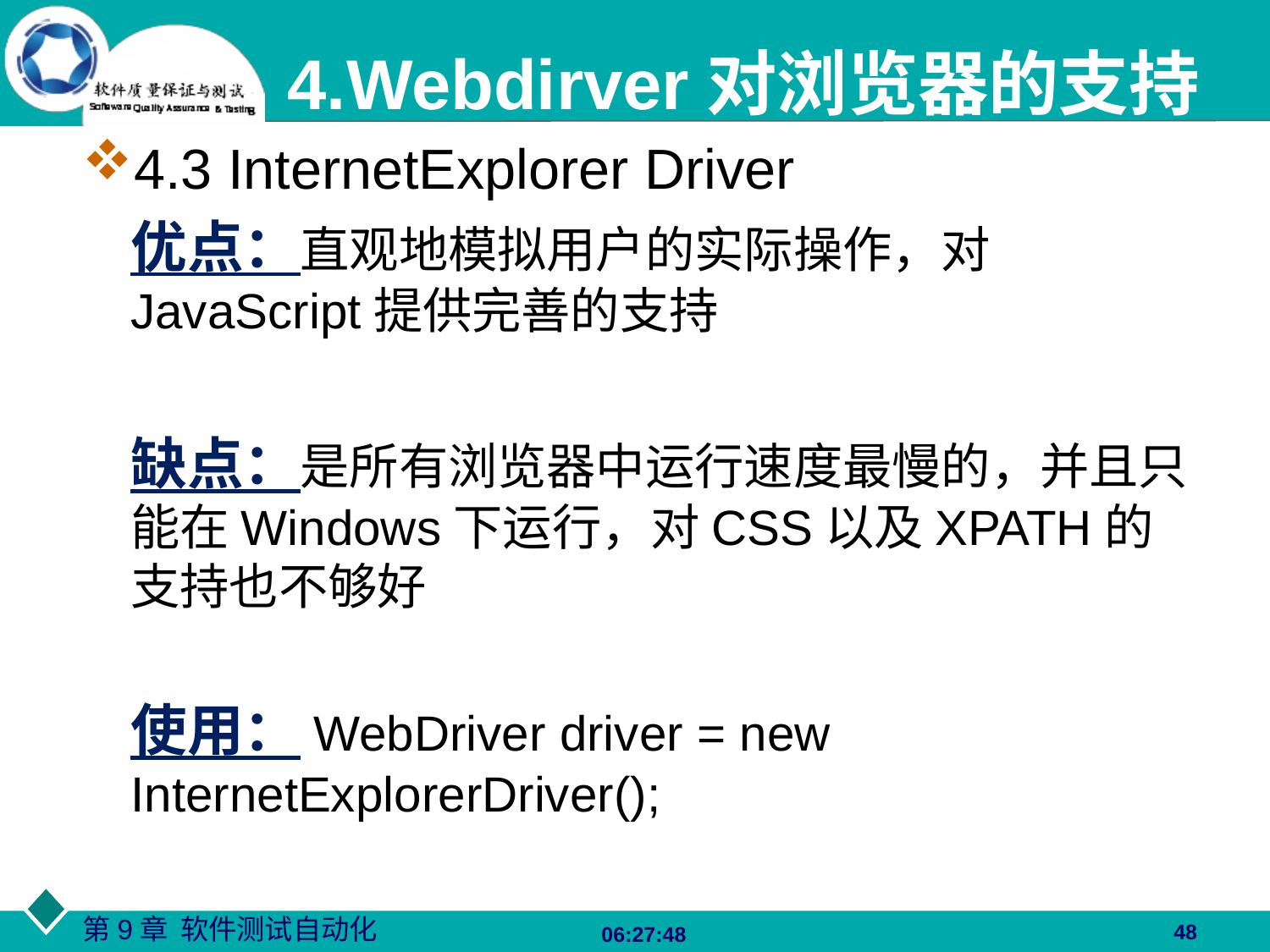

# 4.Webdirver对浏览器的支持
4.3 InternetExplorer Driver
	优点：直观地模拟用户的实际操作，对JavaScript提供完善的支持

	缺点：是所有浏览器中运行速度最慢的，并且只能在Windows下运行，对CSS以及XPATH的支持也不够好

	使用：WebDriver driver = new InternetExplorerDriver();
48
06:27:48